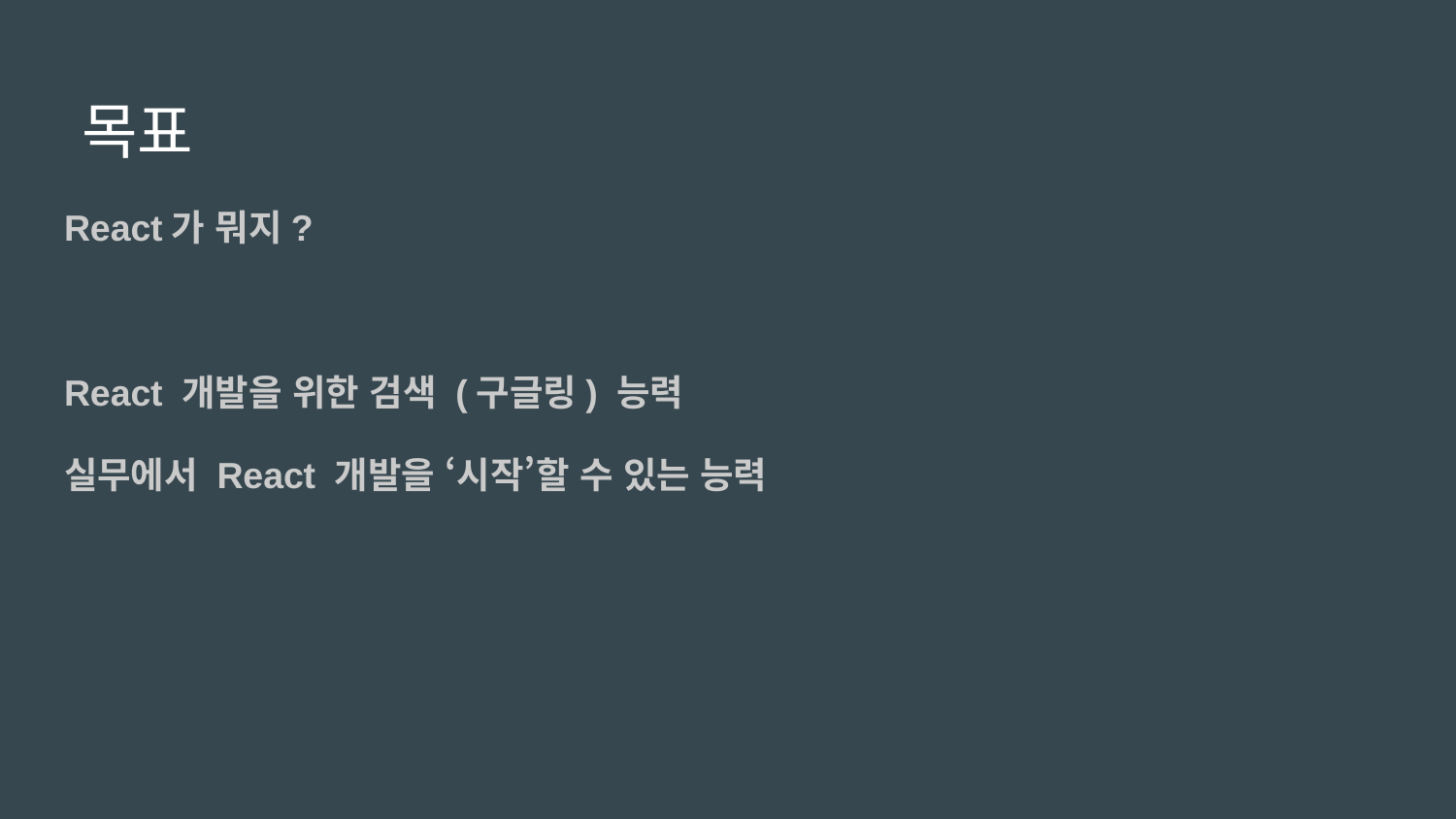

# 목표
React가 뭐지?

React 개발을 위한 검색 (구글링) 능력
실무에서 React 개발을 ‘시작’할 수 있는 능력